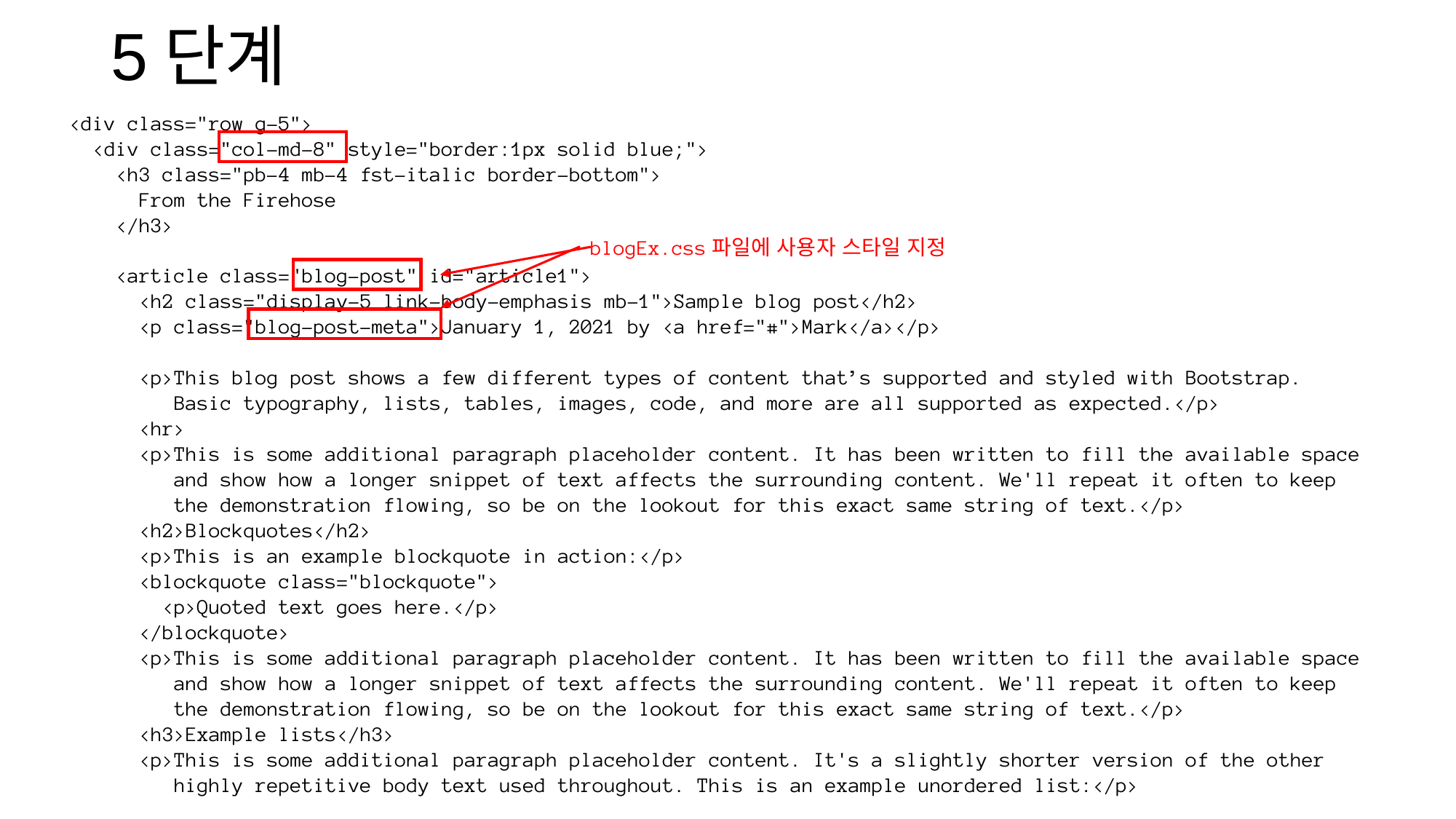

# 5단계
      <div class="row g-5">
        <div class="col-md-8" style="border:1px solid blue;">
          <h3 class="pb-4 mb-4 fst-italic border-bottom">
            From the Firehose
          </h3>
          <article class="blog-post" id="article1">
            <h2 class="display-5 link-body-emphasis mb-1">Sample blog post</h2>
            <p class="blog-post-meta">January 1, 2021 by <a href="#">Mark</a></p>
            <p>This blog post shows a few different types of content that’s supported and styled with Bootstrap.
               Basic typography, lists, tables, images, code, and more are all supported as expected.</p>
            <hr>
            <p>This is some additional paragraph placeholder content. It has been written to fill the available space
               and show how a longer snippet of text affects the surrounding content. We'll repeat it often to keep
               the demonstration flowing, so be on the lookout for this exact same string of text.</p>
            <h2>Blockquotes</h2>
            <p>This is an example blockquote in action:</p>
            <blockquote class="blockquote">
              <p>Quoted text goes here.</p>
            </blockquote>
            <p>This is some additional paragraph placeholder content. It has been written to fill the available space
               and show how a longer snippet of text affects the surrounding content. We'll repeat it often to keep
               the demonstration flowing, so be on the lookout for this exact same string of text.</p>
            <h3>Example lists</h3>
            <p>This is some additional paragraph placeholder content. It's a slightly shorter version of the other
               highly repetitive body text used throughout. This is an example unordered list:</p>

blogEx.css파일에 사용자 스타일 지정